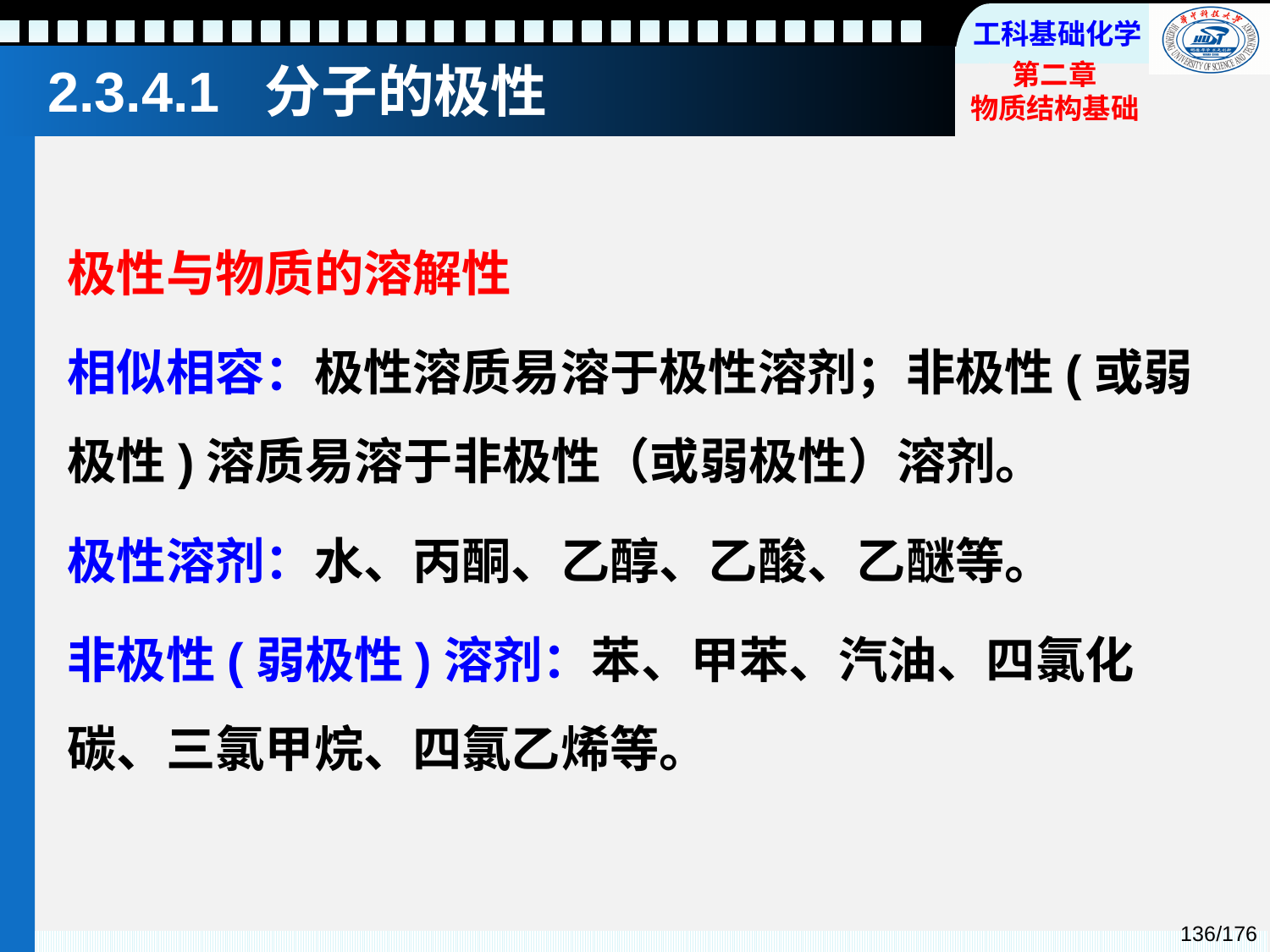

# 2.3.4.1  分子的极性
极性与物质的溶解性
相似相容：极性溶质易溶于极性溶剂；非极性(或弱极性)溶质易溶于非极性（或弱极性）溶剂。
极性溶剂：水、丙酮、乙醇、乙酸、乙醚等。
非极性(弱极性)溶剂：苯、甲苯、汽油、四氯化碳、三氯甲烷、四氯乙烯等。